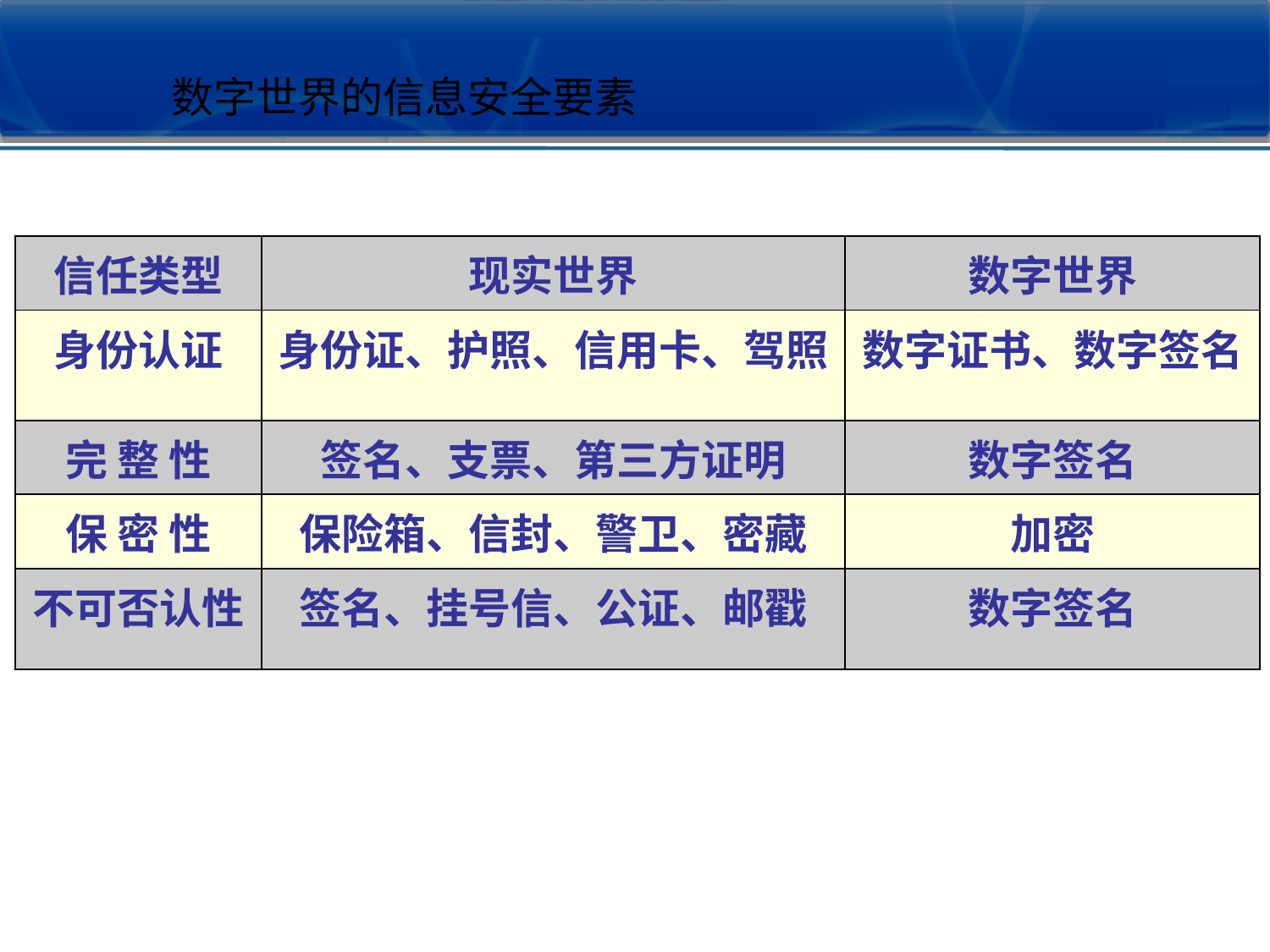

数字世界的信息安全要素
| 信任类型 | 现实世界 | 数字世界 |
| --- | --- | --- |
| 身份认证 | 身份证、护照、信用卡、驾照 | 数字证书、数字签名 |
| 完 整 性 | 签名、支票、第三方证明 | 数字签名 |
| 保 密 性 | 保险箱、信封、警卫、密藏 | 加密 |
| 不可否认性 | 签名、挂号信、公证、邮戳 | 数字签名 |